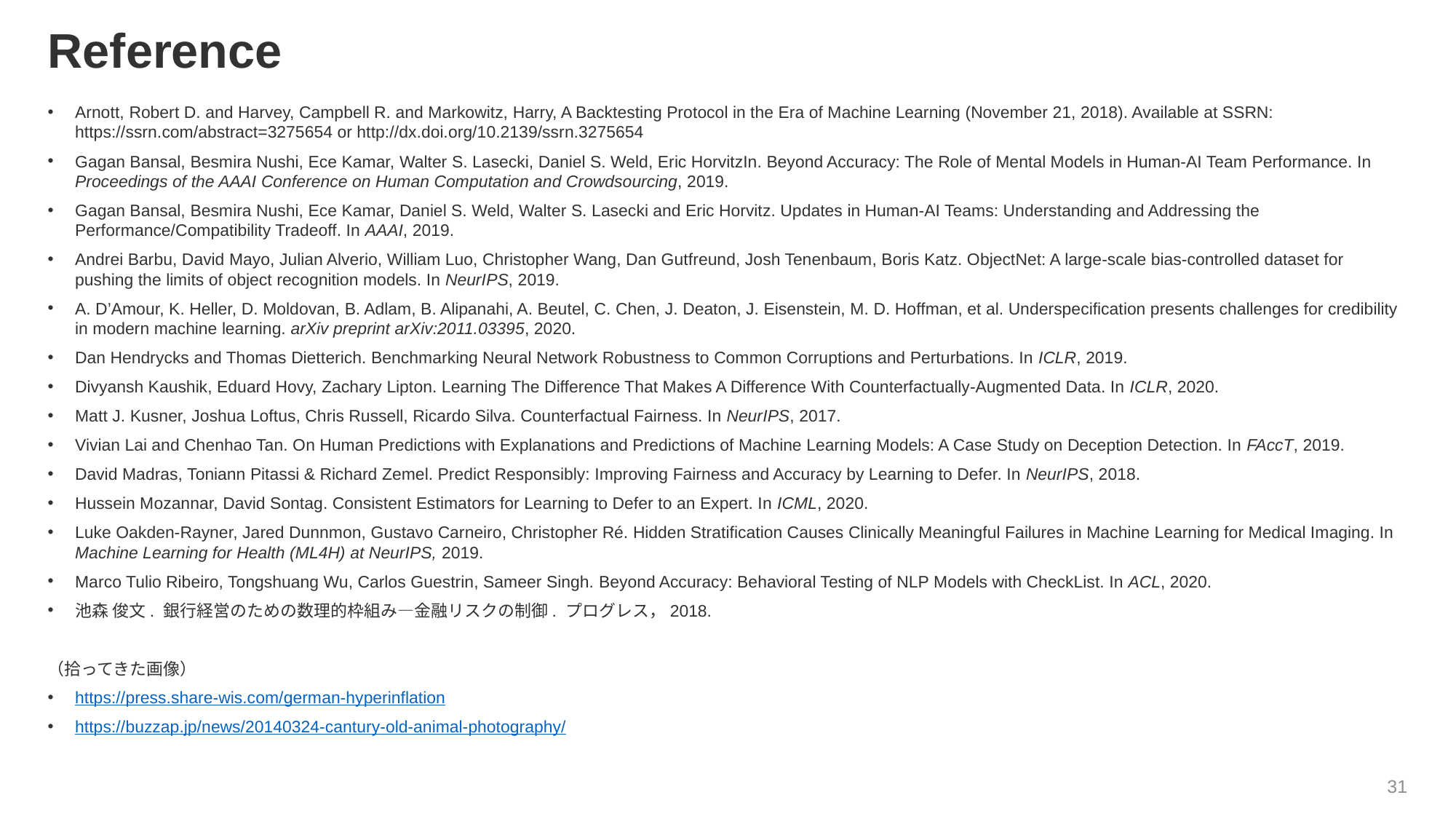

# Reference
Arnott, Robert D. and Harvey, Campbell R. and Markowitz, Harry, A Backtesting Protocol in the Era of Machine Learning (November 21, 2018). Available at SSRN: https://ssrn.com/abstract=3275654 or http://dx.doi.org/10.2139/ssrn.3275654
Gagan Bansal, Besmira Nushi, Ece Kamar, Walter S. Lasecki, Daniel S. Weld, Eric HorvitzIn. Beyond Accuracy: The Role of Mental Models in Human-AI Team Performance. In Proceedings of the AAAI Conference on Human Computation and Crowdsourcing, 2019.
Gagan Bansal, Besmira Nushi, Ece Kamar, Daniel S. Weld, Walter S. Lasecki and Eric Horvitz. Updates in Human-AI Teams: Understanding and Addressing the Performance/Compatibility Tradeoff. In AAAI, 2019.
Andrei Barbu, David Mayo, Julian Alverio, William Luo, Christopher Wang, Dan Gutfreund, Josh Tenenbaum, Boris Katz. ObjectNet: A large-scale bias-controlled dataset for pushing the limits of object recognition models. In NeurIPS, 2019.
A. D’Amour, K. Heller, D. Moldovan, B. Adlam, B. Alipanahi, A. Beutel, C. Chen, J. Deaton, J. Eisenstein, M. D. Hoffman, et al. Underspecification presents challenges for credibility in modern machine learning. arXiv preprint arXiv:2011.03395, 2020.
Dan Hendrycks and Thomas Dietterich. Benchmarking Neural Network Robustness to Common Corruptions and Perturbations. In ICLR, 2019.
Divyansh Kaushik, Eduard Hovy, Zachary Lipton. Learning The Difference That Makes A Difference With Counterfactually-Augmented Data. In ICLR, 2020.
Matt J. Kusner, Joshua Loftus, Chris Russell, Ricardo Silva. Counterfactual Fairness. In NeurIPS, 2017.
Vivian Lai and Chenhao Tan. On Human Predictions with Explanations and Predictions of Machine Learning Models: A Case Study on Deception Detection. In FAccT, 2019.
David Madras, Toniann Pitassi & Richard Zemel. Predict Responsibly: Improving Fairness and Accuracy by Learning to Defer. In NeurIPS, 2018.
Hussein Mozannar, David Sontag. Consistent Estimators for Learning to Defer to an Expert. In ICML, 2020.
Luke Oakden-Rayner, Jared Dunnmon, Gustavo Carneiro, Christopher Ré. Hidden Stratification Causes Clinically Meaningful Failures in Machine Learning for Medical Imaging. In Machine Learning for Health (ML4H) at NeurIPS, 2019.
Marco Tulio Ribeiro, Tongshuang Wu, Carlos Guestrin, Sameer Singh. Beyond Accuracy: Behavioral Testing of NLP Models with CheckList. In ACL, 2020.
池森 俊文. 銀行経営のための数理的枠組み―金融リスクの制御. プログレス，2018.

（拾ってきた画像）
https://press.share-wis.com/german-hyperinflation
https://buzzap.jp/news/20140324-cantury-old-animal-photography/

31